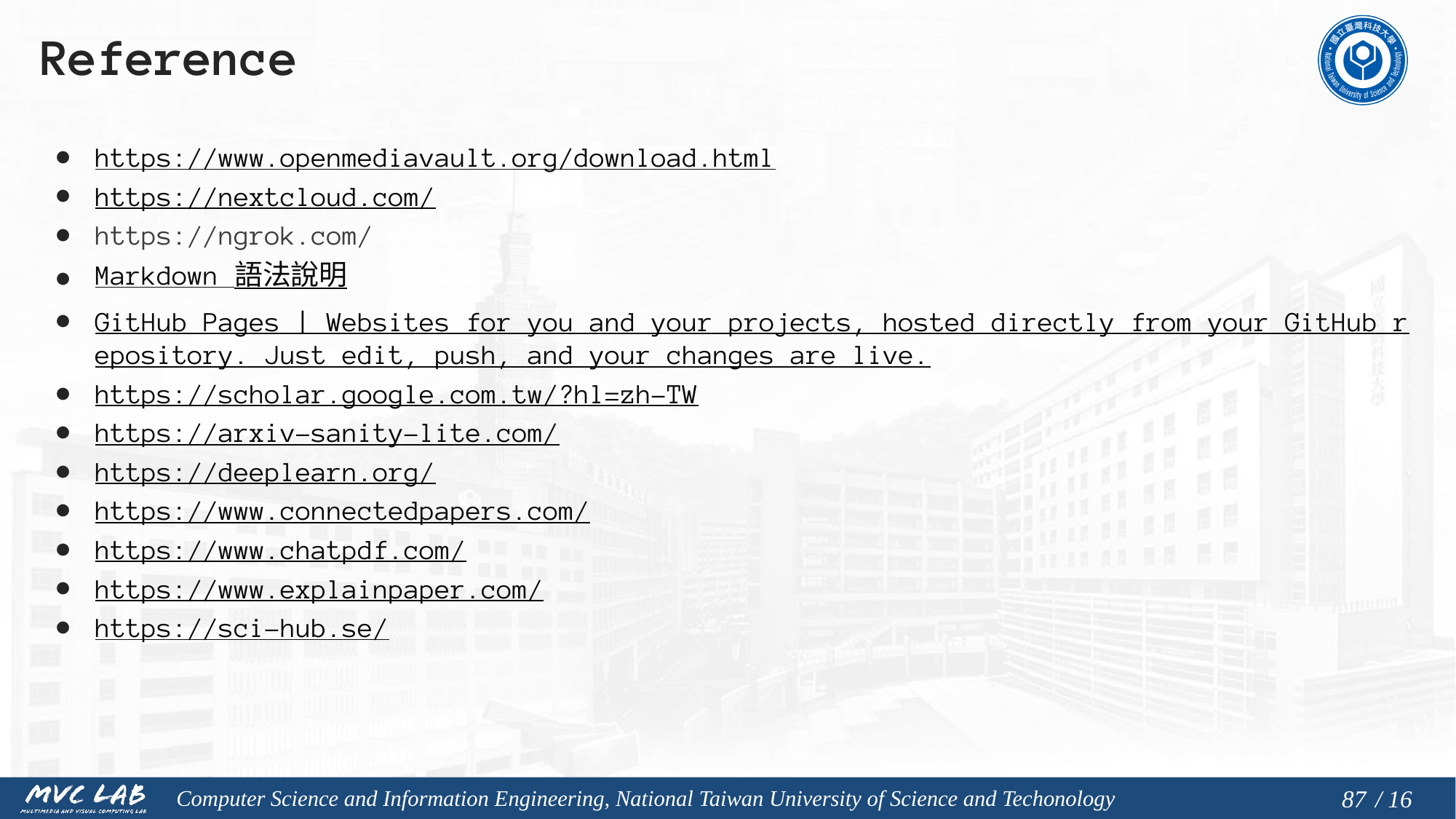

# Reference
https://www.openmediavault.org/download.html
https://nextcloud.com/
https://ngrok.com/
Markdown 語法說明
GitHub Pages | Websites for you and your projects, hosted directly from your GitHub repository. Just edit, push, and your changes are live.
https://scholar.google.com.tw/?hl=zh-TW
https://arxiv-sanity-lite.com/
https://deeplearn.org/
https://www.connectedpapers.com/
https://www.chatpdf.com/
https://www.explainpaper.com/
https://sci-hub.se/

87
/ 16